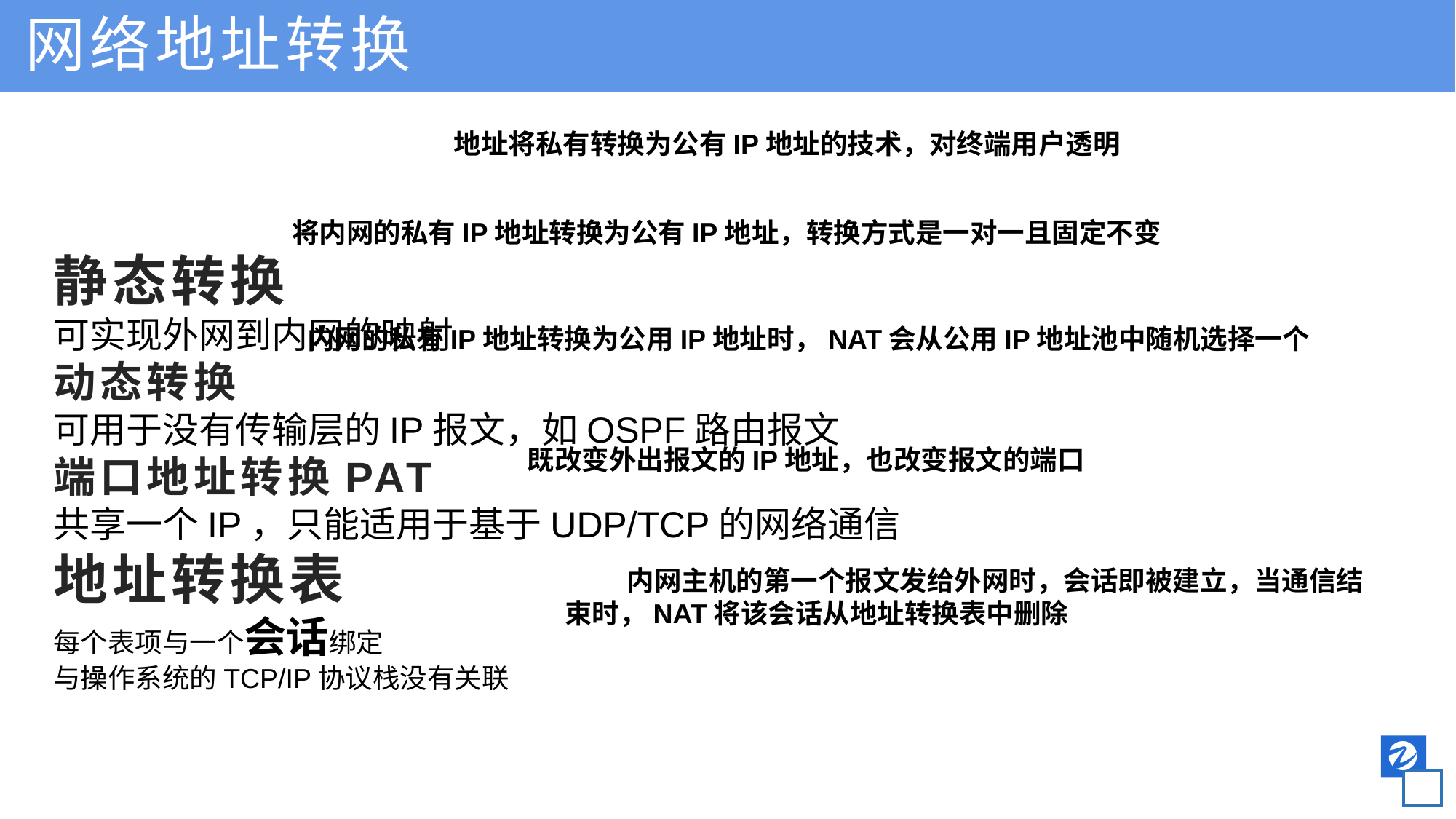

网络地址转换
地址将私有转换为公有IP地址的技术，对终端用户透明
静态转换
可实现外网到内网的映射
动态转换
可用于没有传输层的IP报文，如OSPF路由报文
端口地址转换PAT
共享一个IP，只能适用于基于UDP/TCP的网络通信
地址转换表
每个表项与一个会话绑定
与操作系统的TCP/IP协议栈没有关联
将内网的私有IP地址转换为公有IP地址，转换方式是一对一且固定不变
内网的私有IP地址转换为公用IP地址时，NAT会从公用IP地址池中随机选择一个
既改变外出报文的IP地址，也改变报文的端口
         内网主机的第一个报文发给外网时，会话即被建立，当通信结束时，NAT将该会话从地址转换表中删除